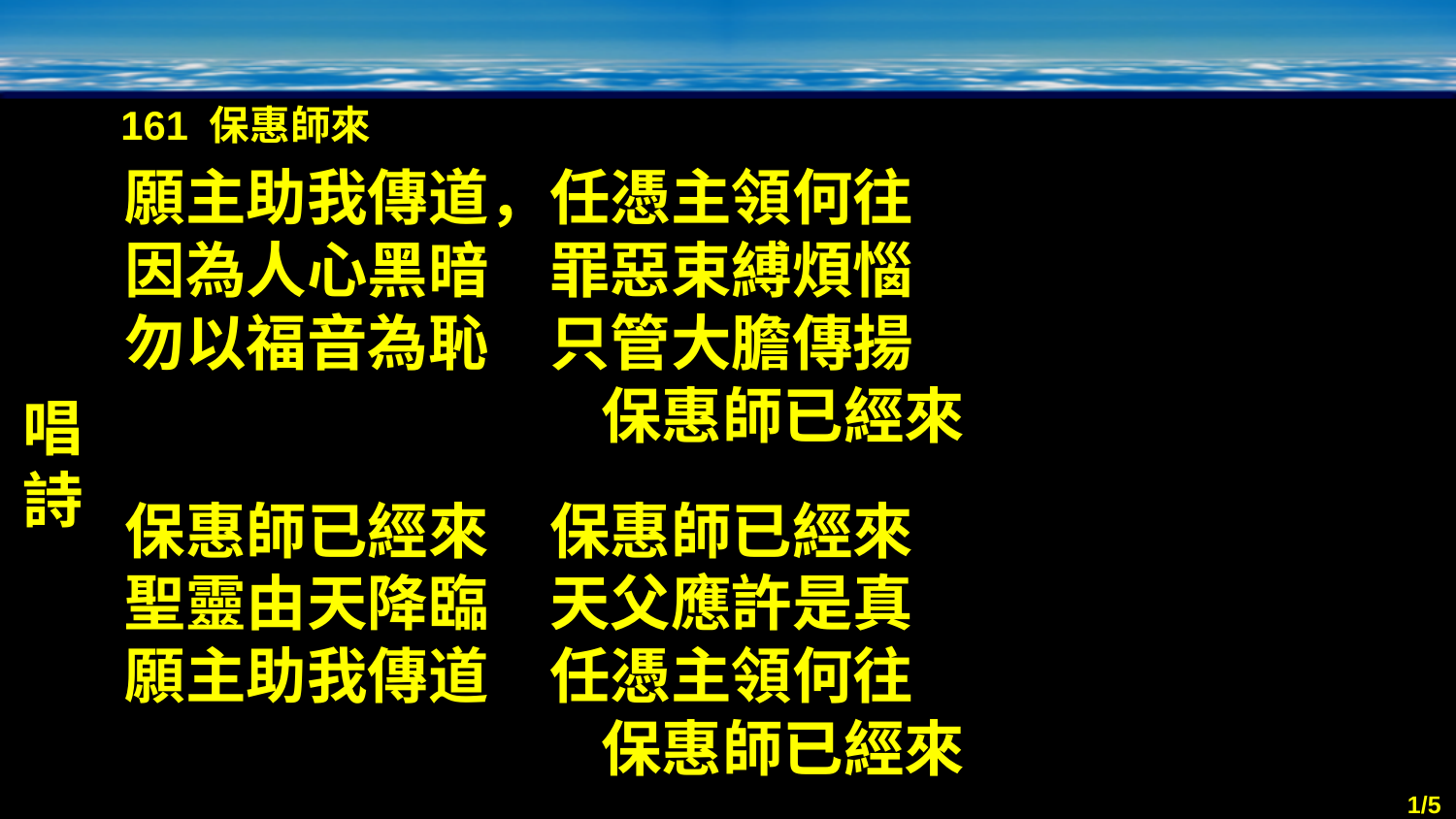

161 保惠師來
唱詩
願主助我傳道，任憑主領何往
因為人心黑暗　罪惡束縛煩惱
勿以福音為恥　只管大膽傳揚
保惠師已經來
保惠師已經來　保惠師已經來
聖靈由天降臨　天父應許是真
願主助我傳道　任憑主領何往
保惠師已經來
1/5